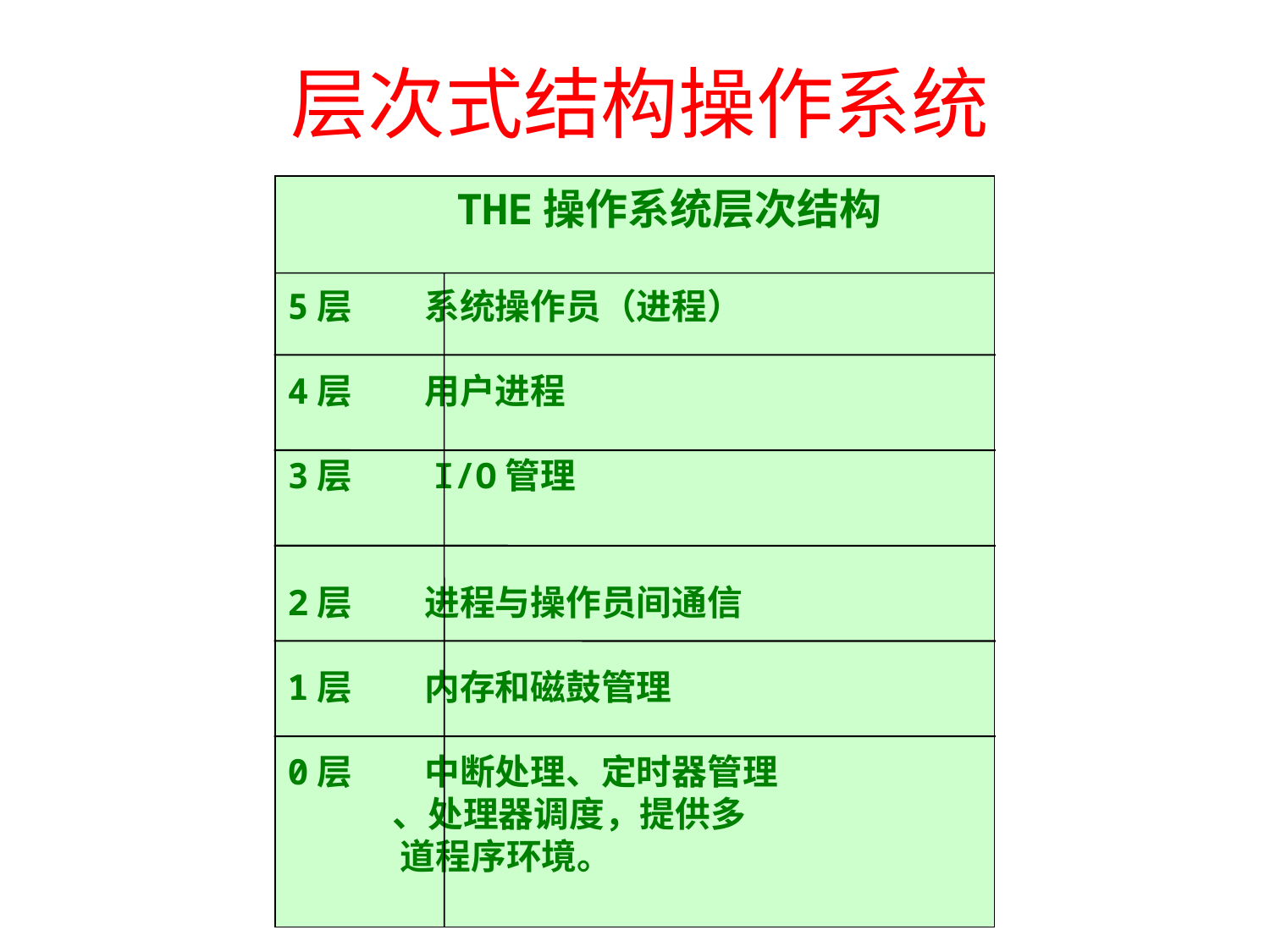

# 层次式结构操作系统
        THE操作系统层次结构

5层         系统操作员（进程）

4层         用户进程

3层         I/O管理

2层         进程与操作员间通信

1层         内存和磁鼓管理

0层         中断处理、定时器管理
            、处理器调度，提供多
             道程序环境。